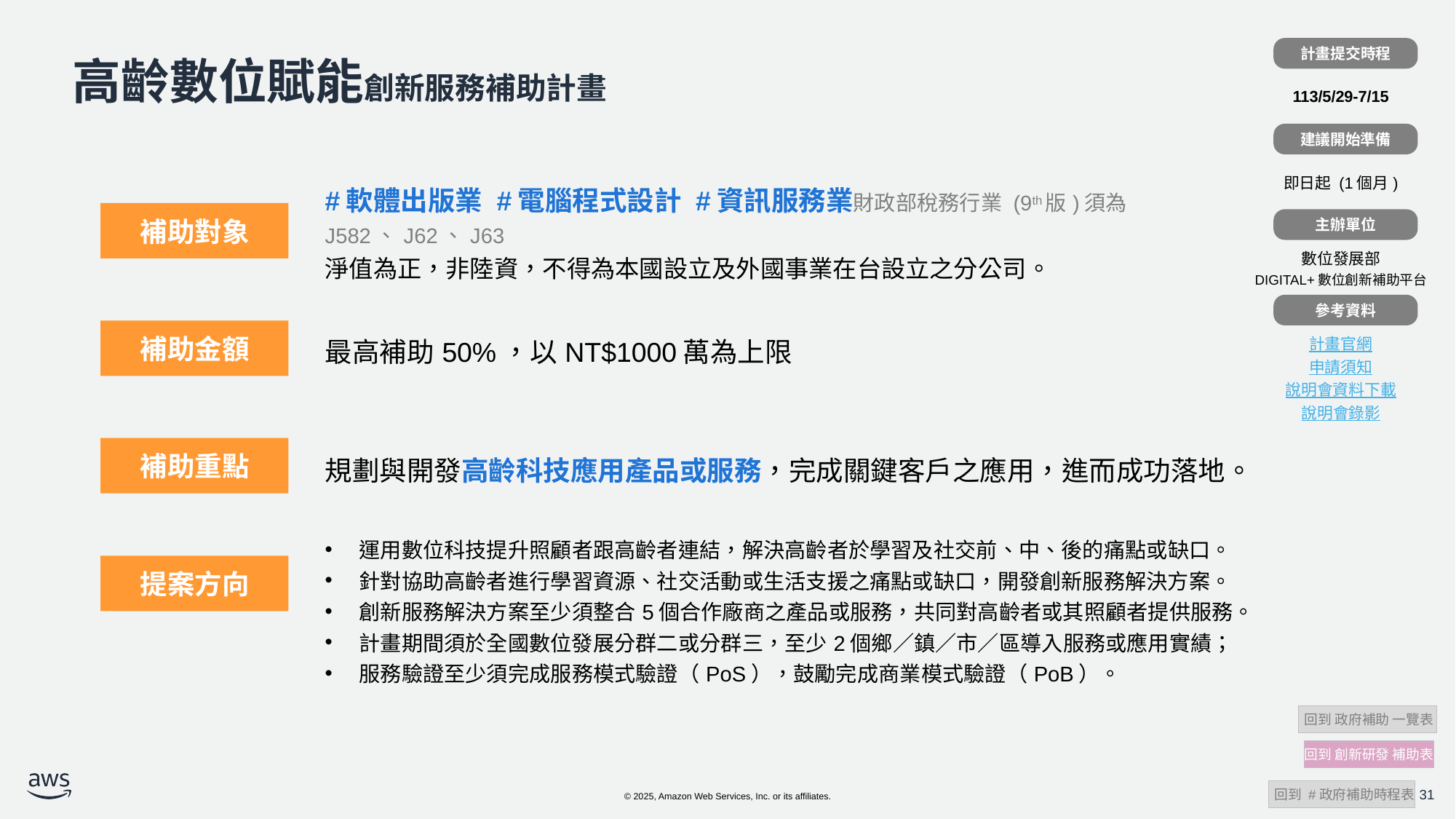

計畫提交時程
|  |
| --- |
| 113/5/29-7/15 |
|  |
| 即日起 (1個月) |
|  |
| 數位發展部 DIGITAL+數位創新補助平台 |
|  |
| 計畫官網 申請須知 說明會資料下載 說明會錄影 |
# 高齡數位賦能創新服務補助計畫
建議開始準備
| 計畫補助對象 | #軟體出版業 #電腦程式設計 #資訊服務業財政部稅務行業 (9th版)須為J582、J62、J63 淨值為正，非陸資，不得為本國設立及外國事業在台設立之分公司。 |
| --- | --- |
| 計畫補助金額 | 最高補助50%，以NT$1000萬為上限 |
| 計畫補助條件 | 規劃與開發高齡科技應用產品或服務，完成關鍵客戶之應用，進而成功落地。 |
|  | 運用數位科技提升照顧者跟高齡者連結，解決高齡者於學習及社交前、中、後的痛點或缺口。 針對協助高齡者進行學習資源、社交活動或生活支援之痛點或缺口，開發創新服務解決方案。 創新服務解決方案至少須整合5個合作廠商之產品或服務，共同對高齡者或其照顧者提供服務。 計畫期間須於全國數位發展分群二或分群三，至少2個鄉／鎮／市／區導入服務或應用實績； 服務驗證至少須完成服務模式驗證（PoS），鼓勵完成商業模式驗證（PoB）。 |
補助對象
主辦單位
參考資料
補助金額
補助重點
提案方向
 回到 政府補助 一覽表
回到 創新研發 補助表
 回到 #政府補助時程表
31